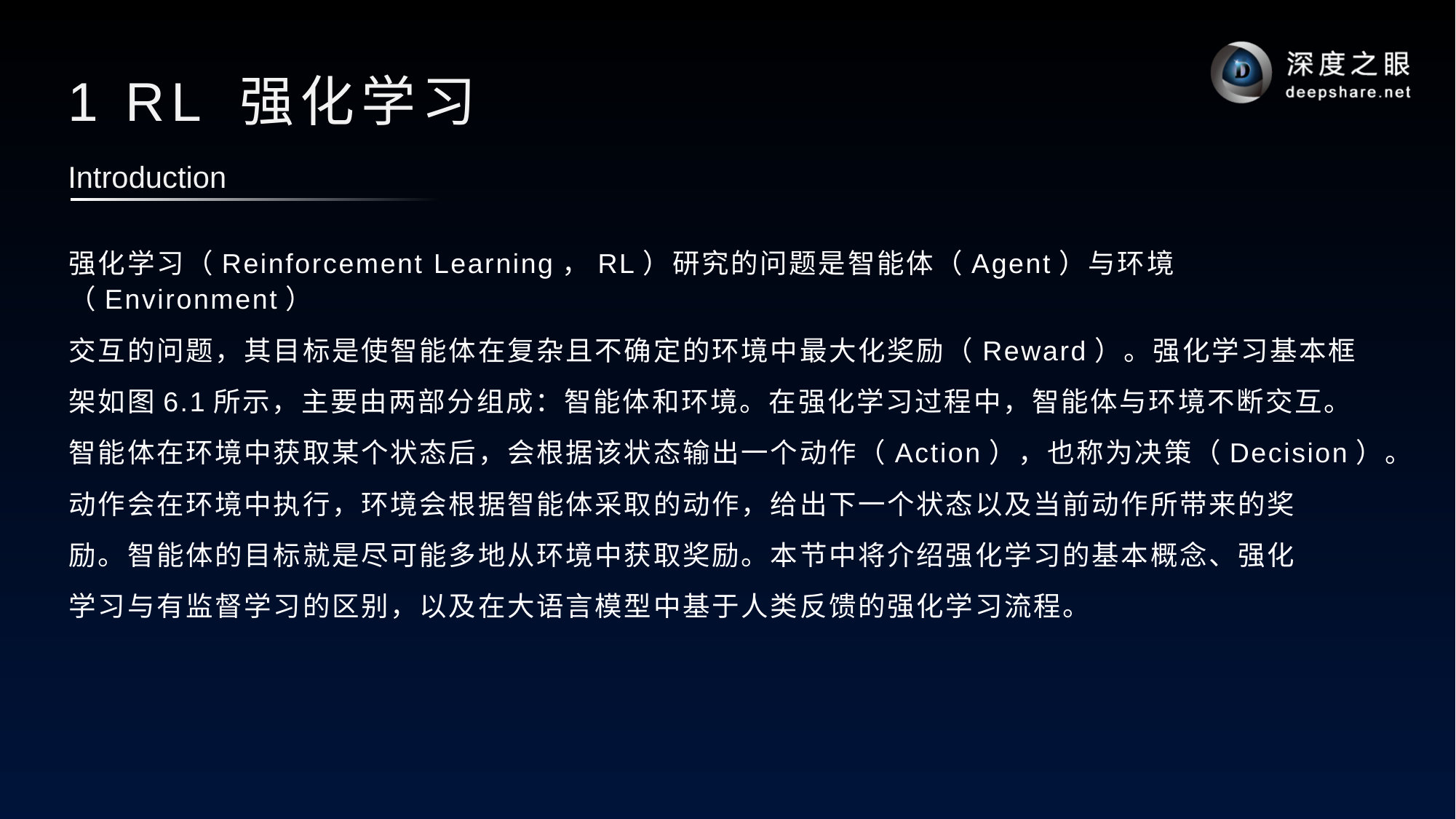

# 1 RL 强化学习
Introduction
强化学习（Reinforcement Learning，RL）研究的问题是智能体（Agent）与环境（Environment）
交互的问题，其目标是使智能体在复杂且不确定的环境中最大化奖励（Reward）。强化学习基本框
架如图6.1所示，主要由两部分组成：智能体和环境。在强化学习过程中，智能体与环境不断交互。
智能体在环境中获取某个状态后，会根据该状态输出一个动作（Action），也称为决策（Decision）。
动作会在环境中执行，环境会根据智能体采取的动作，给出下一个状态以及当前动作所带来的奖
励。智能体的目标就是尽可能多地从环境中获取奖励。本节中将介绍强化学习的基本概念、强化
学习与有监督学习的区别，以及在大语言模型中基于人类反馈的强化学习流程。